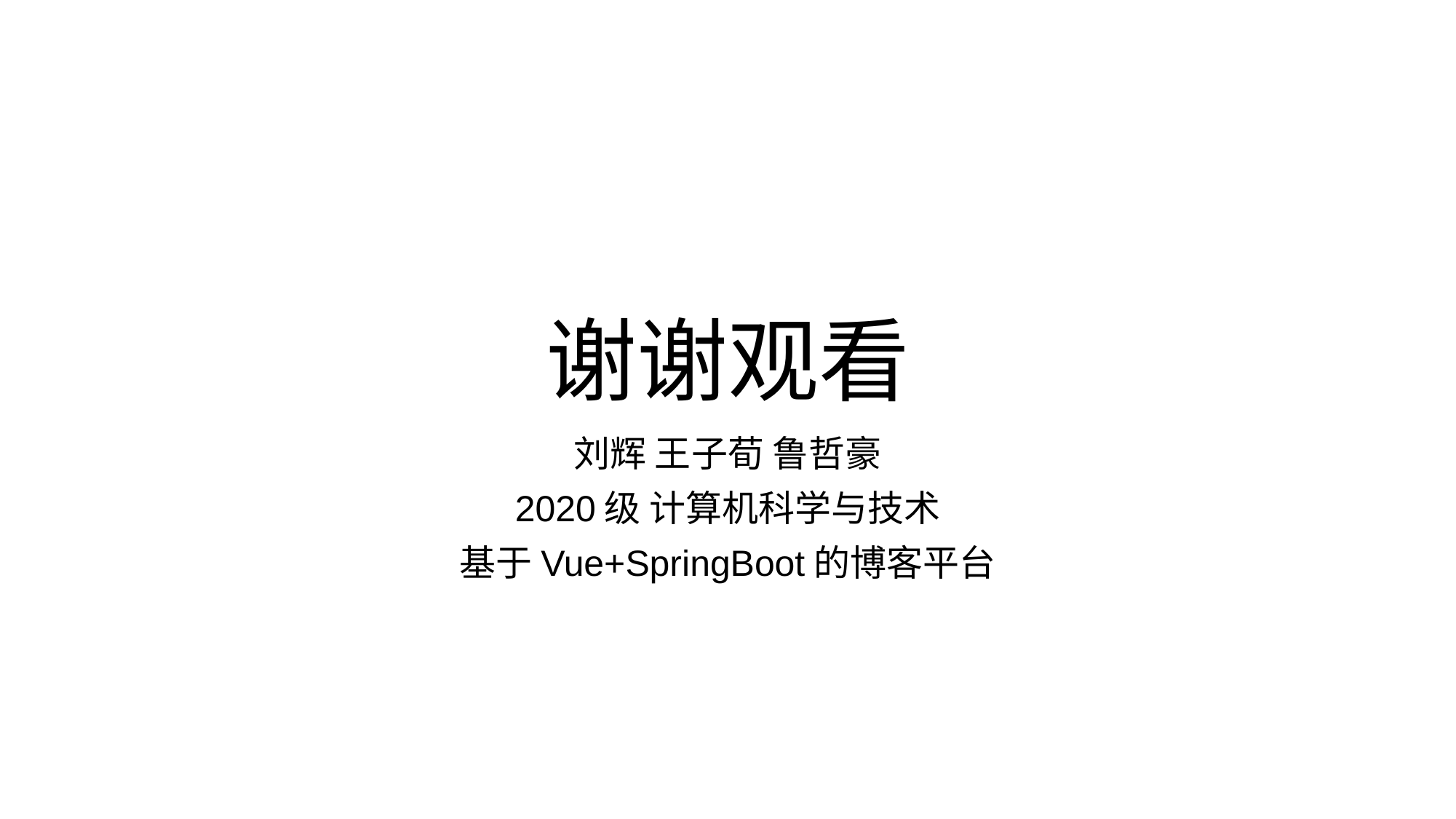

# 谢谢观看
刘辉 王子荀 鲁哲豪
2020级 计算机科学与技术
基于Vue+SpringBoot的博客平台